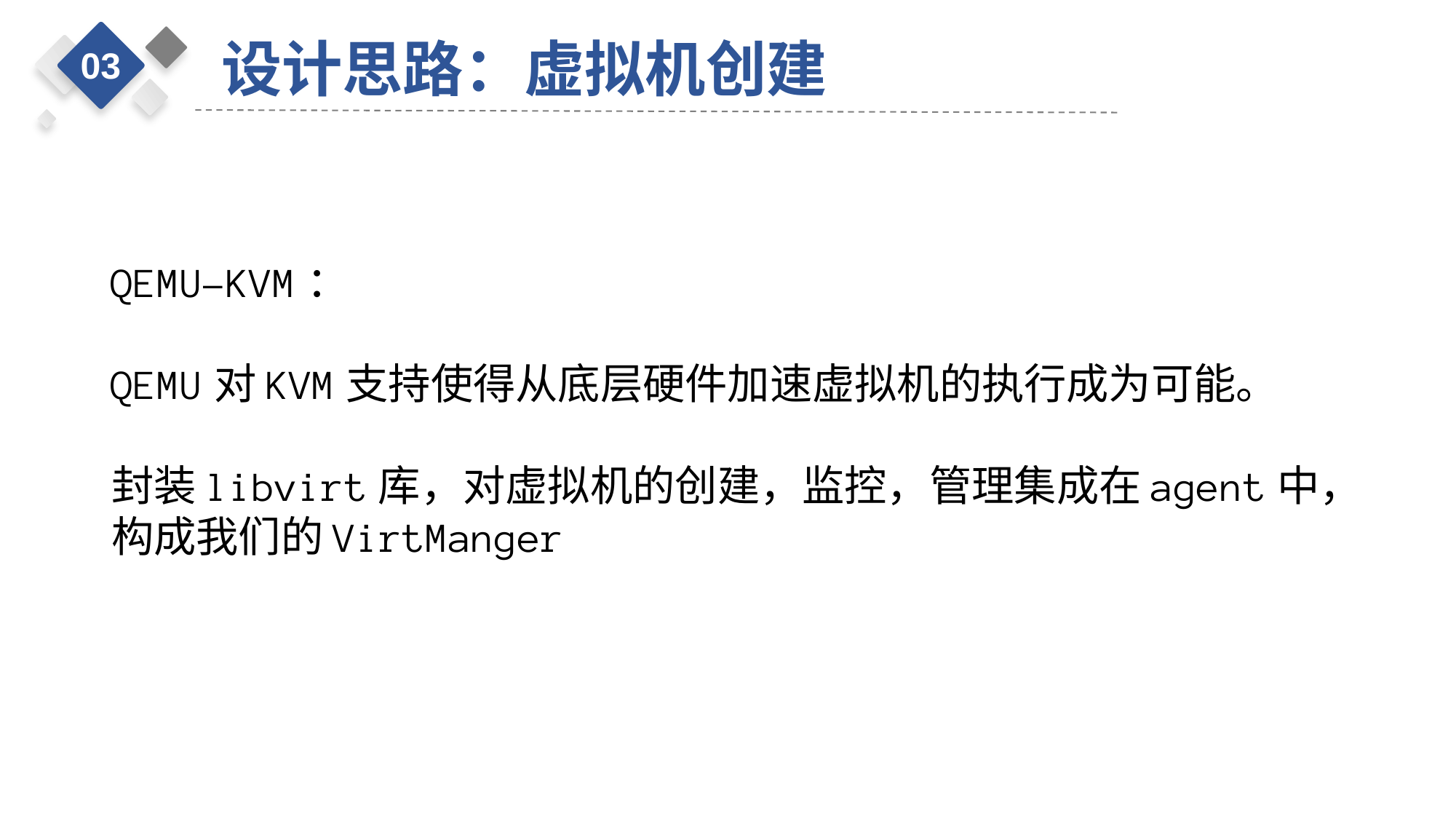

设计思路：虚拟机创建

03

QEMU-KVM：

QEMU对KVM支持使得从底层硬件加速虚拟机的执行成为可能。

封装libvirt库，对虚拟机的创建，监控，管理集成在agent中，构成我们的VirtManger